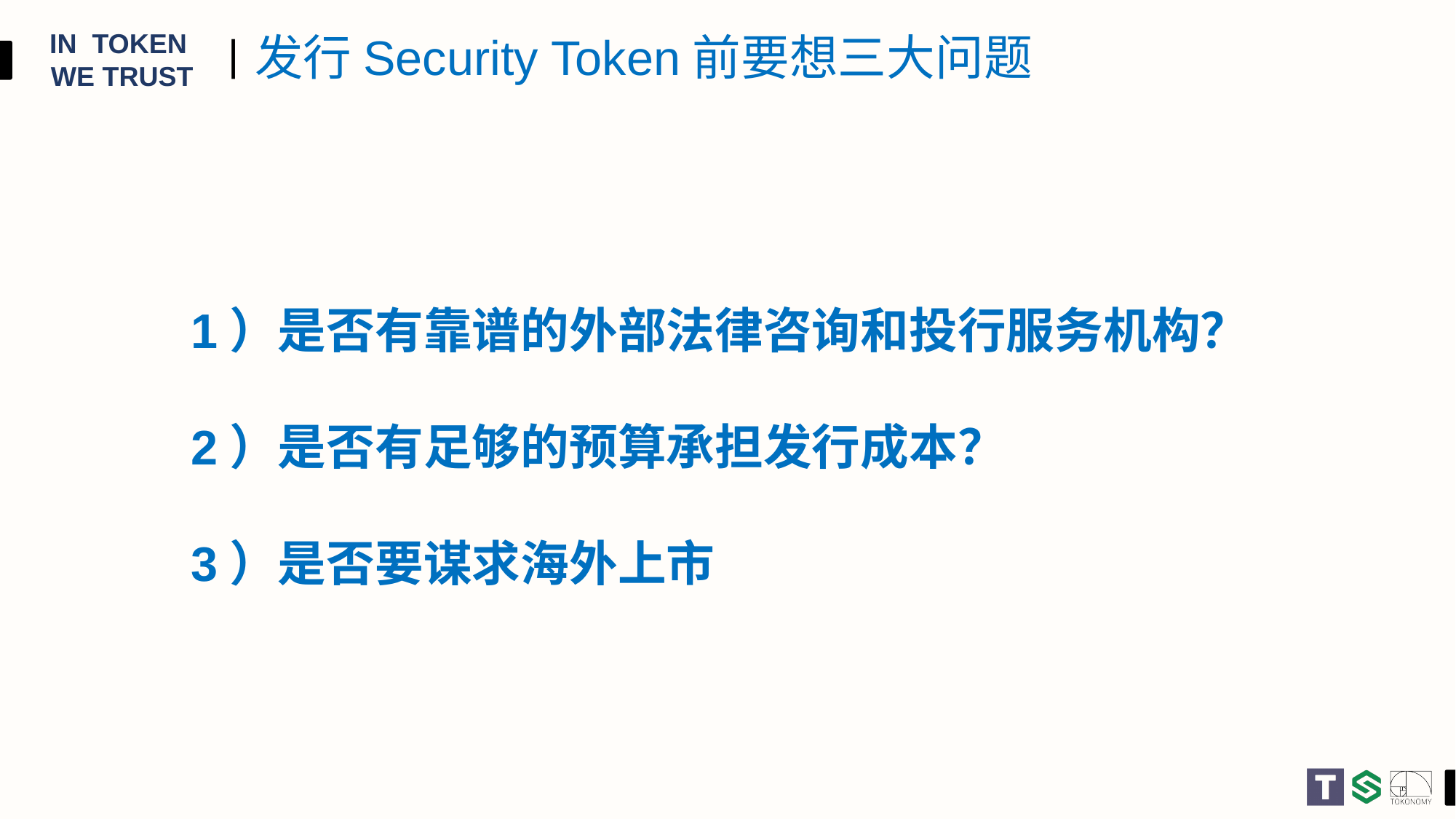

# 发行Security Token前要想三大问题
1）是否有靠谱的外部法律咨询和投行服务机构？
2）是否有足够的预算承担发行成本？
3）是否要谋求海外上市